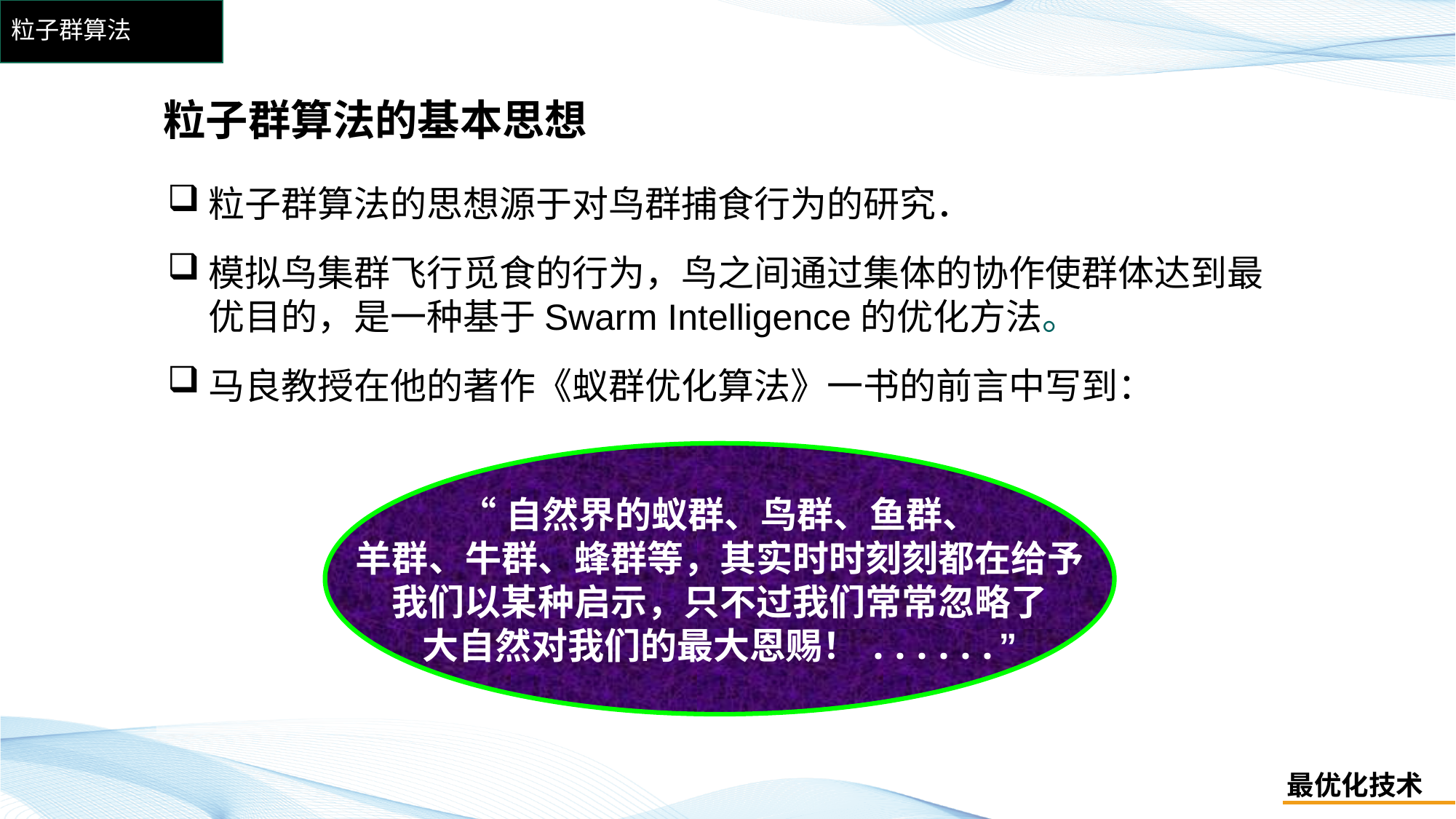

# 粒子群算法
粒子群算法的基本思想

粒子群算法的思想源于对鸟群捕食行为的研究．
模拟鸟集群飞行觅食的行为，鸟之间通过集体的协作使群体达到最优目的，是一种基于Swarm Intelligence的优化方法。
马良教授在他的著作《蚁群优化算法》一书的前言中写到：

大自然对我们的最大恩赐！
“自然界的蚁群、鸟群、鱼群、
羊群、牛群、蜂群等，其实时时刻刻都在给予
我们以某种启示，只不过我们常常忽略了
大自然对我们的最大恩赐！......”